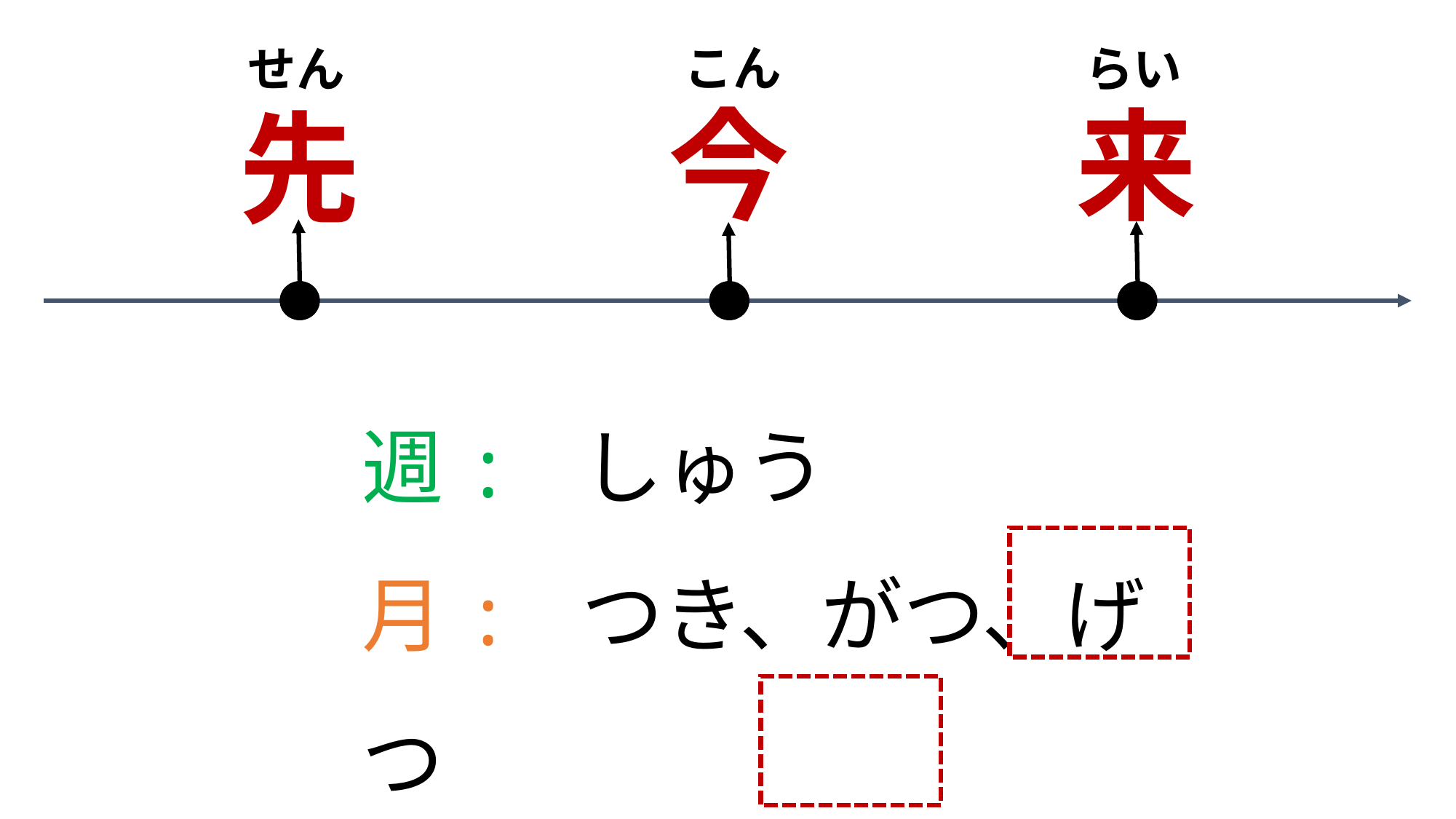

こん
せん
らい
今
来
先

週: しゅう
月: つき、がつ、げつ
年: とし、ねん